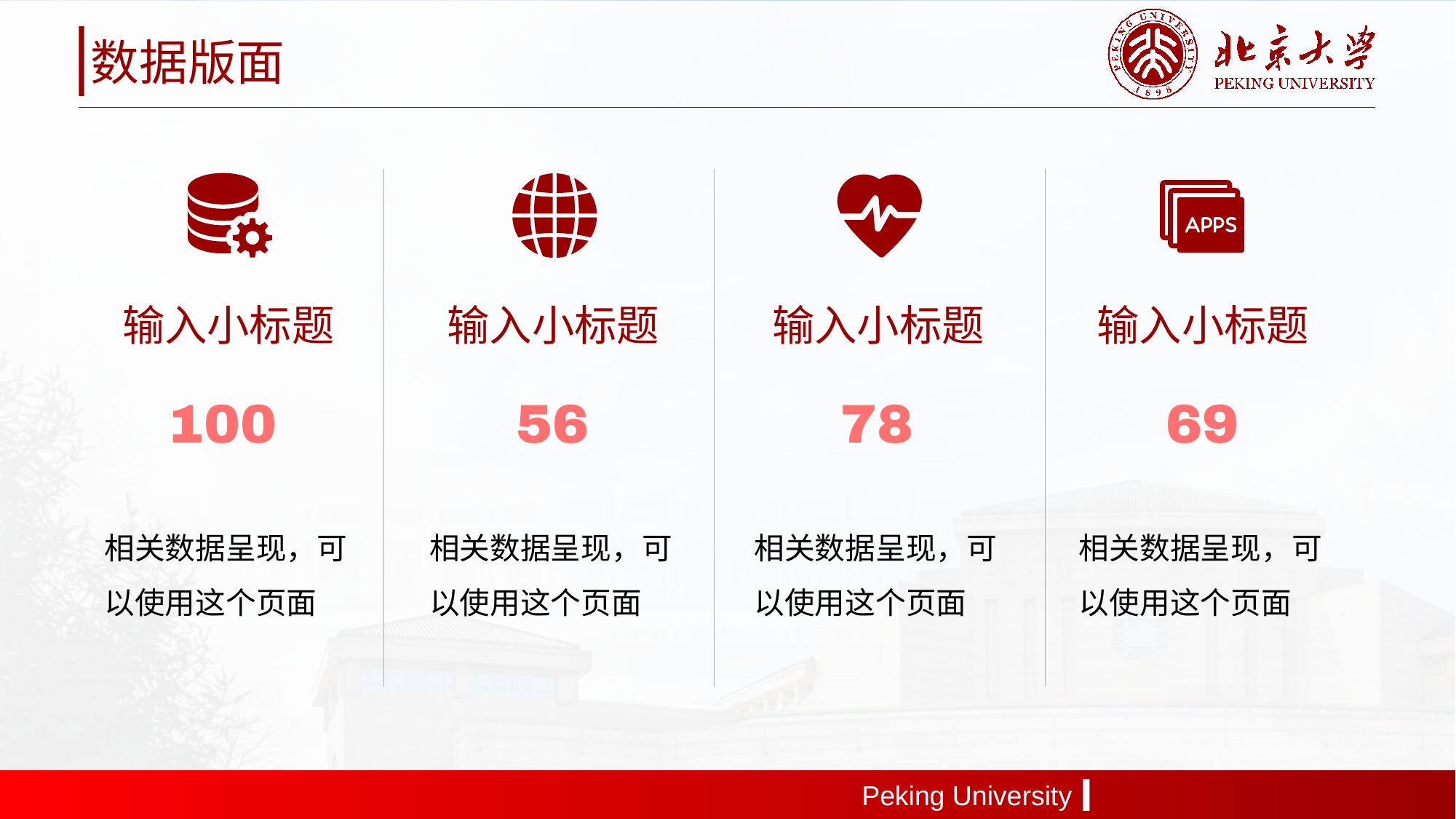

数据版面

输入小标题
输入小标题
输入小标题
输入小标题
100
56
78
69
相关数据呈现，可以使用这个页面
相关数据呈现，可以使用这个页面
相关数据呈现，可以使用这个页面
相关数据呈现，可以使用这个页面